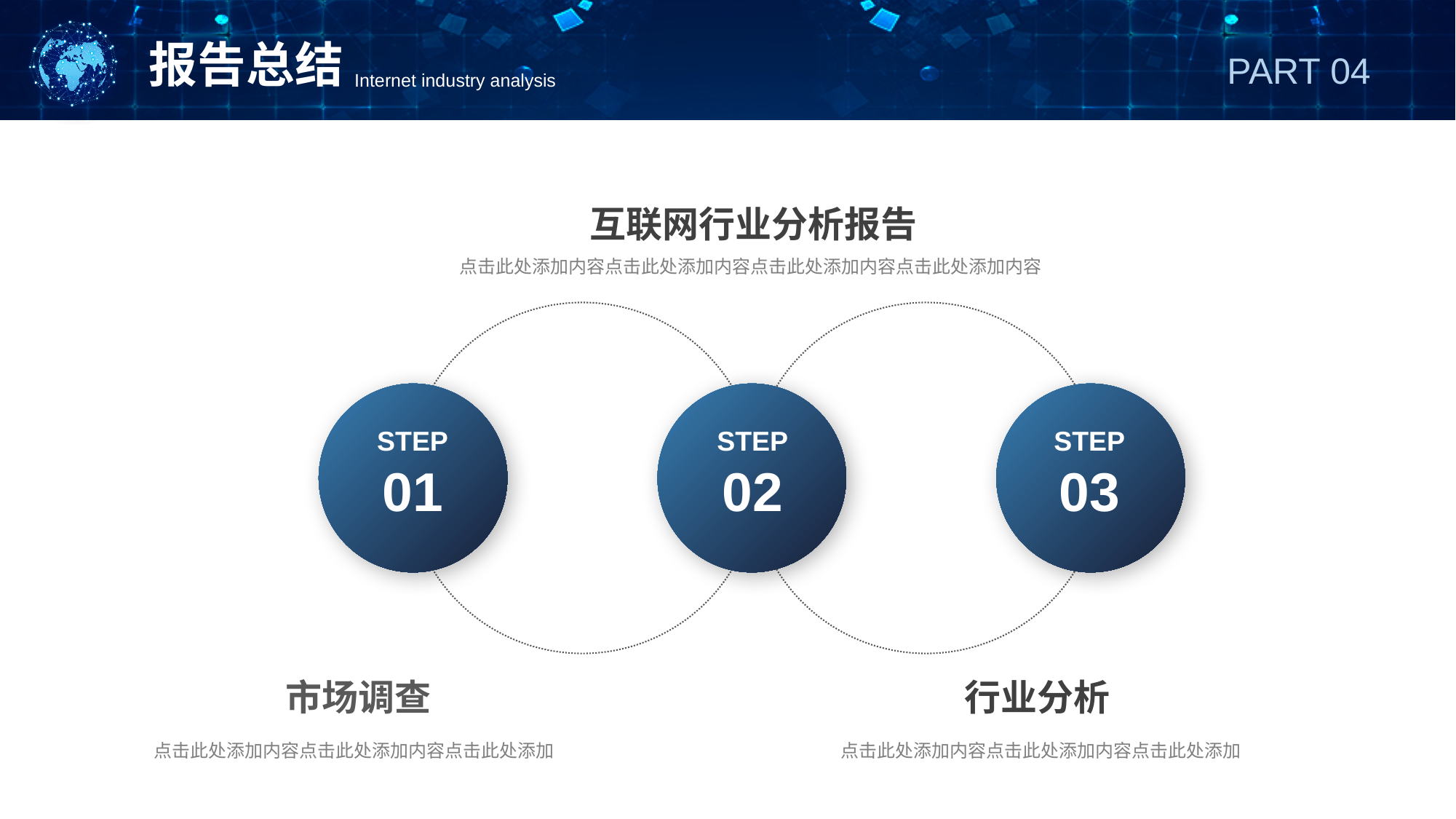

报告总结
Internet industry analysis
PART 04
互联网行业分析报告
点击此处添加内容点击此处添加内容点击此处添加内容点击此处添加内容

STEP
01
STEP
02
STEP
03
市场调查
行业分析
点击此处添加内容点击此处添加内容点击此处添加
点击此处添加内容点击此处添加内容点击此处添加